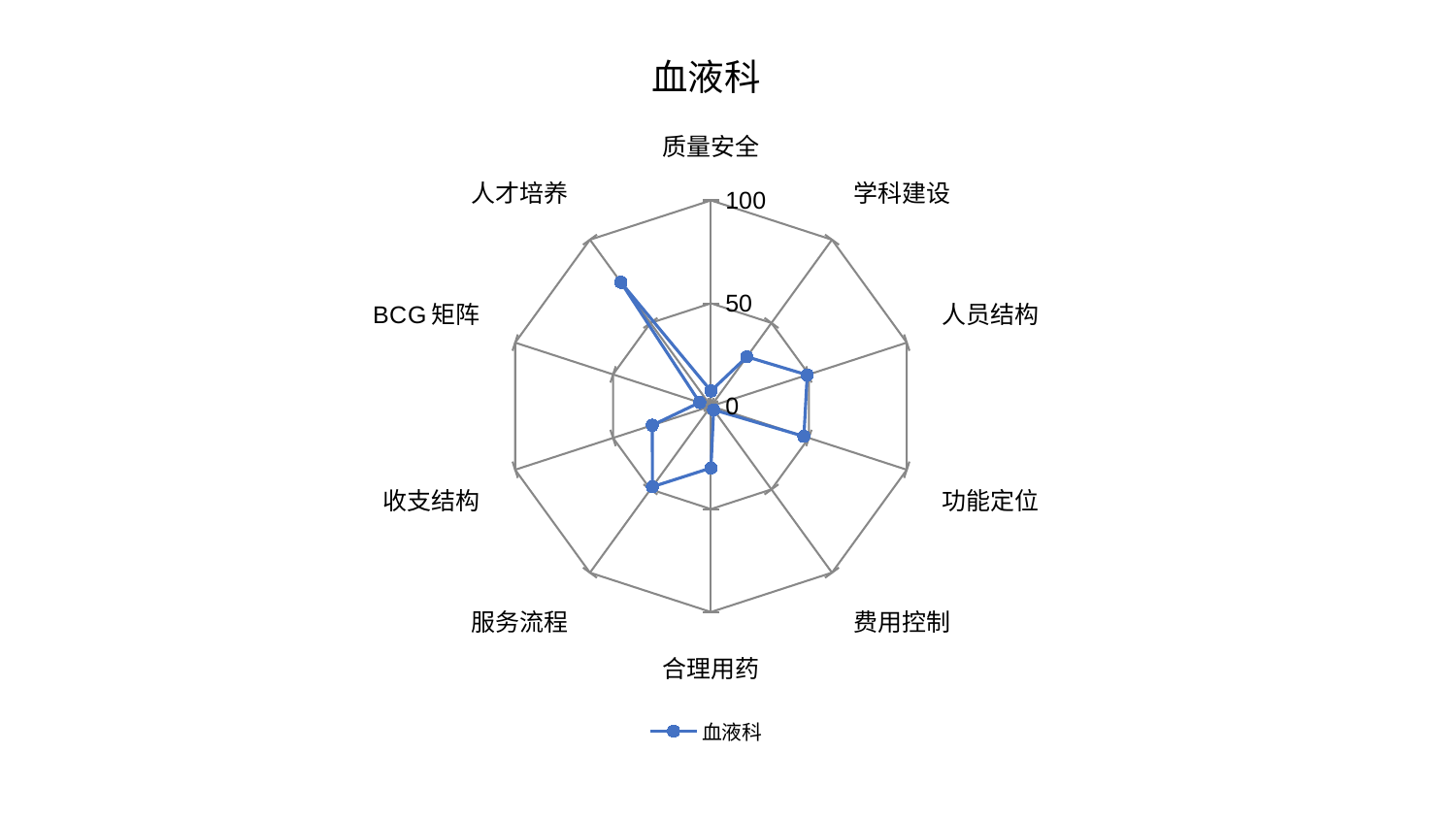

### Chart: 血液科

| Category | 血液科 |
|---|---|
| 质量安全 | 7.383465756216876 |
| 学科建设 | 29.682452494558866 |
| 人员结构 | 49.166825648027775 |
| 功能定位 | 47.46145358422713 |
| 费用控制 | 2.185347260950776 |
| 合理用药 | 30.034069294511184 |
| 服务流程 | 48.389741239438365 |
| 收支结构 | 29.988851495959697 |
| BCG矩阵 | 5.780873276490667 |
| 人才培养 | 74.41158716910527 |
132